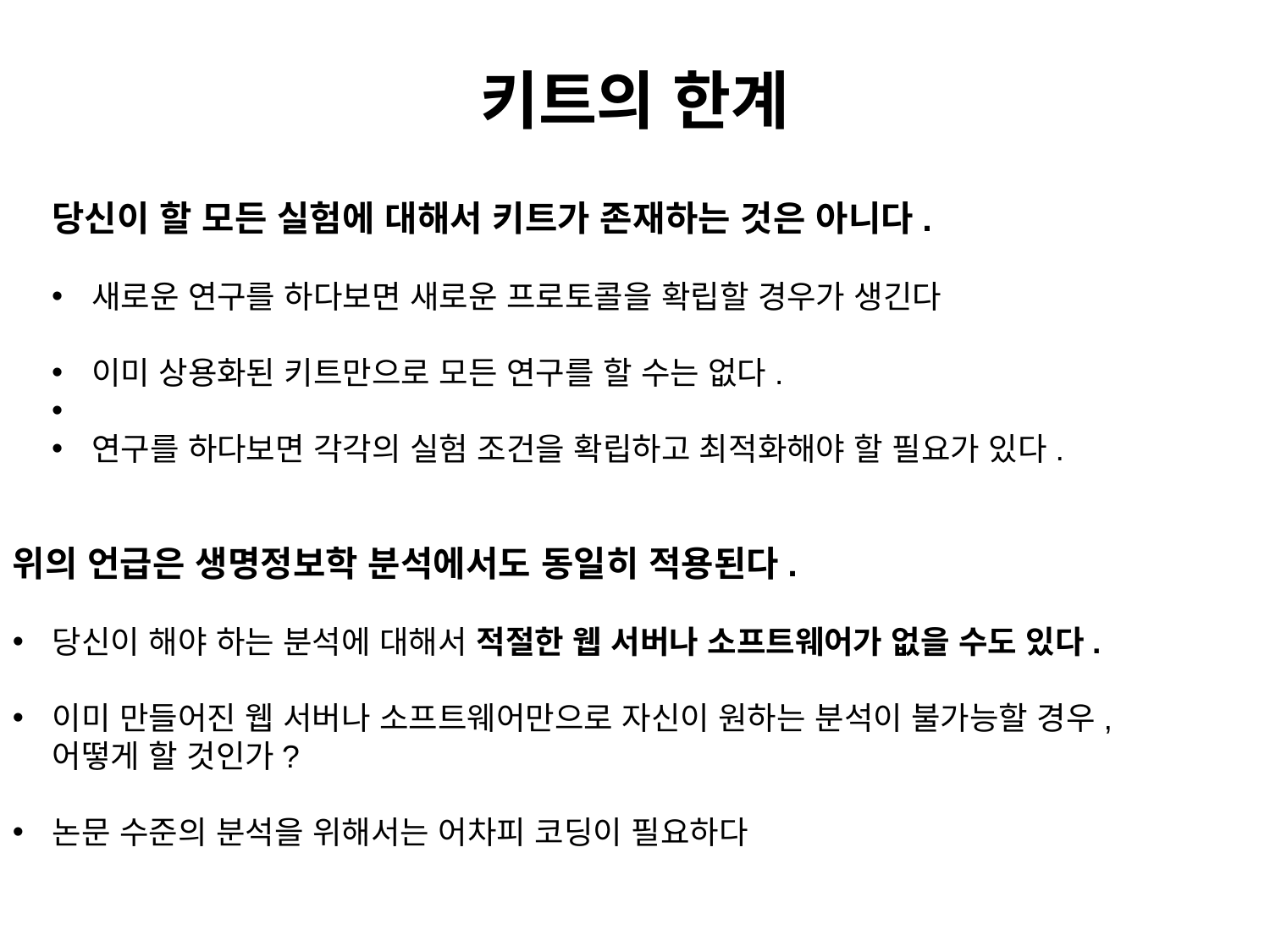

# 키트의 한계
당신이 할 모든 실험에 대해서 키트가 존재하는 것은 아니다.

새로운 연구를 하다보면 새로운 프로토콜을 확립할 경우가 생긴다

이미 상용화된 키트만으로 모든 연구를 할 수는 없다.

연구를 하다보면 각각의 실험 조건을 확립하고 최적화해야 할 필요가 있다.
위의 언급은 생명정보학 분석에서도 동일히 적용된다.

당신이 해야 하는 분석에 대해서 적절한 웹 서버나 소프트웨어가 없을 수도 있다.

이미 만들어진 웹 서버나 소프트웨어만으로 자신이 원하는 분석이 불가능할 경우,  어떻게 할 것인가?

논문 수준의 분석을 위해서는 어차피 코딩이 필요하다